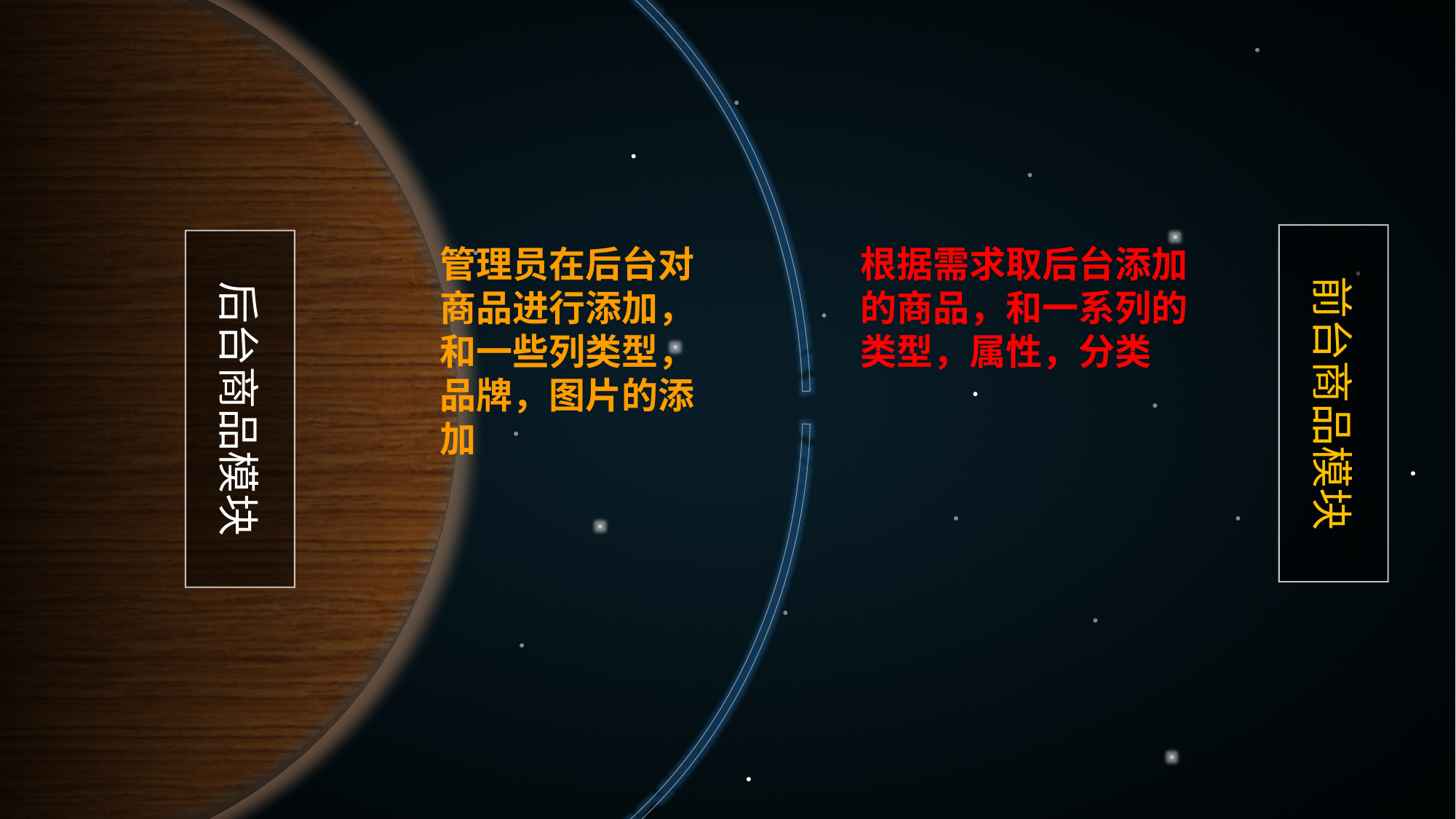

前台商品模块
后台商品模块
管理员在后台对
商品进行添加，和一些列类型，品牌，图片的添加

根据需求取后台添加的商品，和一系列的类型，属性，分类